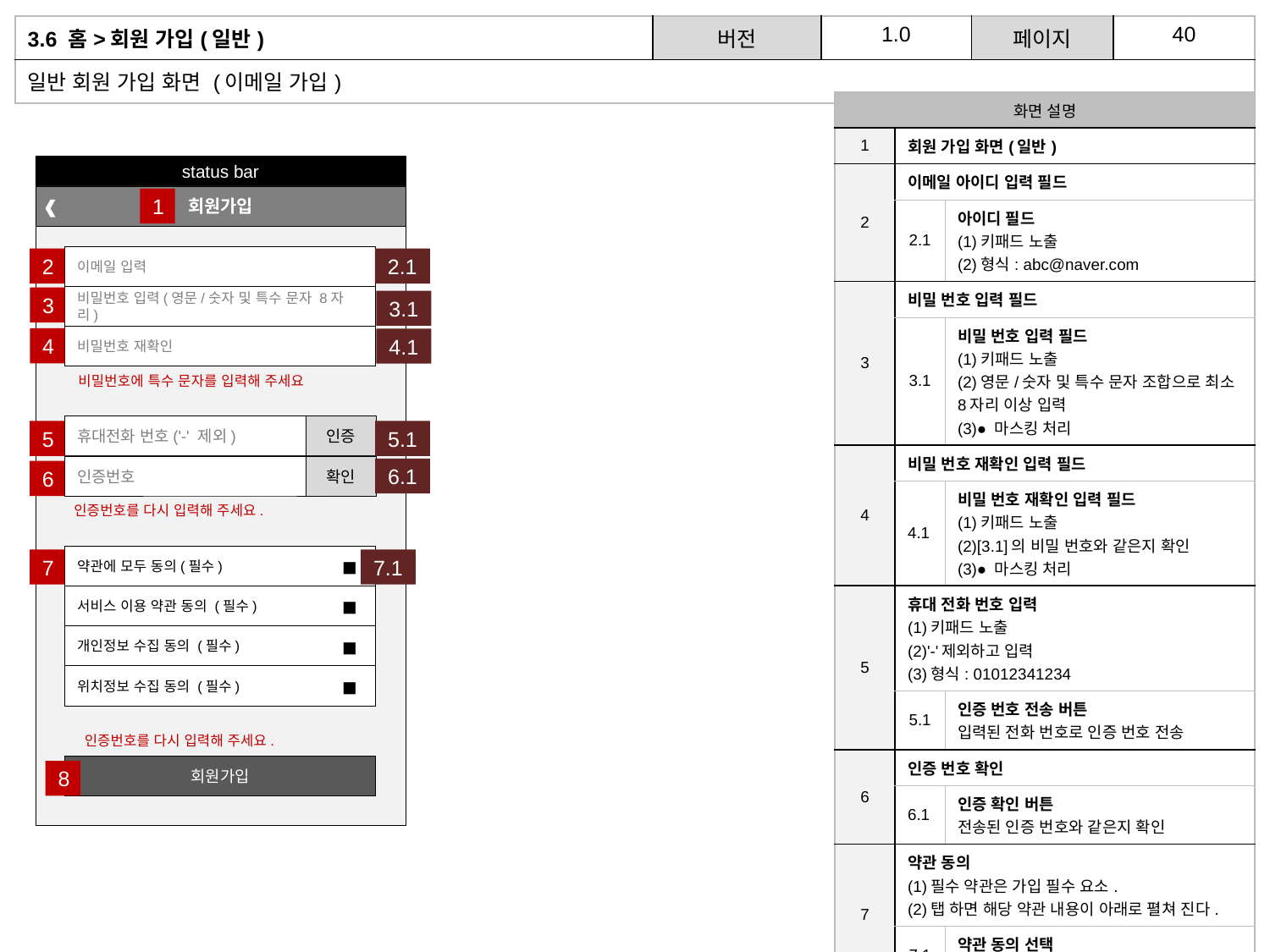

| 3.6 홈>회원 가입(일반) | 버전 | 1.0 | 페이지 | 40 |
| --- | --- | --- | --- | --- |
| 일반 회원 가입 화면 (이메일 가입) |  |  |  |  |
| 화면 설명 |  |  |
| --- | --- | --- |
| 1 | 회원 가입 화면(일반) |  |
| 2 | 이메일 아이디 입력 필드 |  |
|  | 2.1 | 아이디 필드 (1)키패드 노출 (2)형식: abc@naver.com |
| 3 | 비밀 번호 입력 필드 |  |
|  | 3.1 | 비밀 번호 입력 필드 (1)키패드 노출 (2)영문/숫자 및 특수 문자 조합으로 최소 8자리 이상 입력 (3)● 마스킹 처리 |
| 4 | 비밀 번호 재확인 입력 필드 |  |
|  | 4.1 | 비밀 번호 재확인 입력 필드 (1)키패드 노출 (2)[3.1]의 비밀 번호와 같은지 확인 (3)● 마스킹 처리 |
| 5 | 휴대 전화 번호 입력 (1)키패드 노출 (2)'-'제외하고 입력 (3)형식: 01012341234 |  |
|  | 5.1 | 인증 번호 전송 버튼 입력된 전화 번호로 인증 번호 전송 |
| 6 | 인증 번호 확인 |  |
|  | 6.1 | 인증 확인 버튼 전송된 인증 번호와 같은지 확인 |
| 7 | 약관 동의 (1)필수 약관은 가입 필수 요소. (2)탭 하면 해당 약관 내용이 아래로 펼쳐 진다. |  |
|  | 7.1 | 약관 동의 선택 체크 박스로 복수 선택. |
| 8 | 회원 가입 이메일, 비밀번호, 비밀번호 재확인, 휴대전화, 인증번호, 약관 동의 여부를 체크 하고 이상이 없으면 가입 완료 화면으로 이동 |  |
status bar

회원가입
1

이메일 입력
2
2.1
비밀번호 입력(영문/숫자 및 특수 문자 8자리)
3
3.1
비밀번호 재확인
4
4.1
비밀번호에 특수 문자를 입력해 주세요
휴대전화 번호('-' 제외)
인증
5
5.1
인증번호
확인
6.1
6
인증번호를 다시 입력해 주세요.
■
약관에 모두 동의(필수)
7
7.1
■
서비스 이용 약관 동의 (필수)
■
개인정보 수집 동의 (필수)
■
위치정보 수집 동의 (필수)
인증번호를 다시 입력해 주세요.
회원가입
8